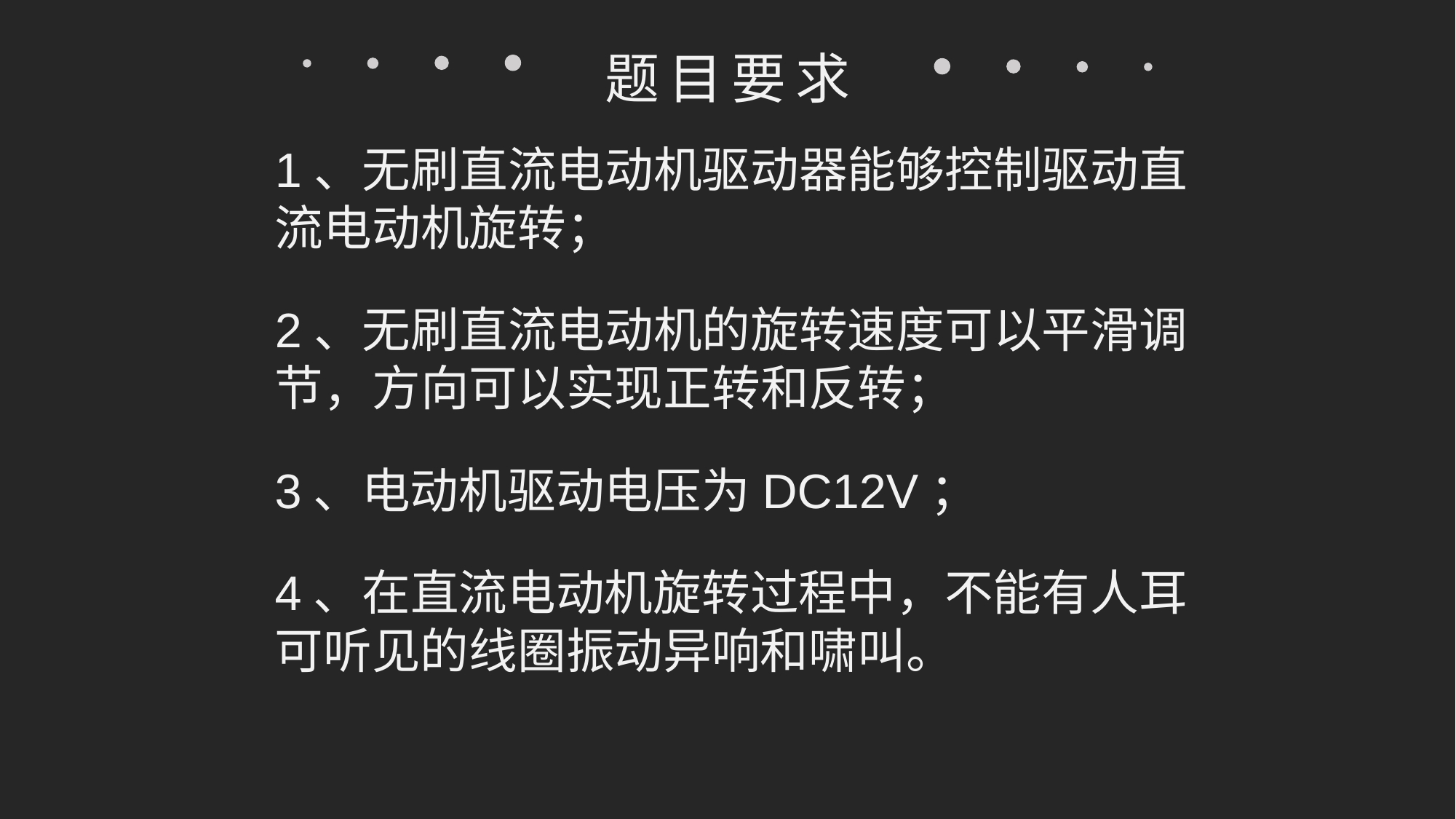

题目要求

1、无刷直流电动机驱动器能够控制驱动直流电动机旋转；
2、无刷直流电动机的旋转速度可以平滑调节，方向可以实现正转和反转；
3、电动机驱动电压为DC12V；
4、在直流电动机旋转过程中，不能有人耳可听见的线圈振动异响和啸叫。